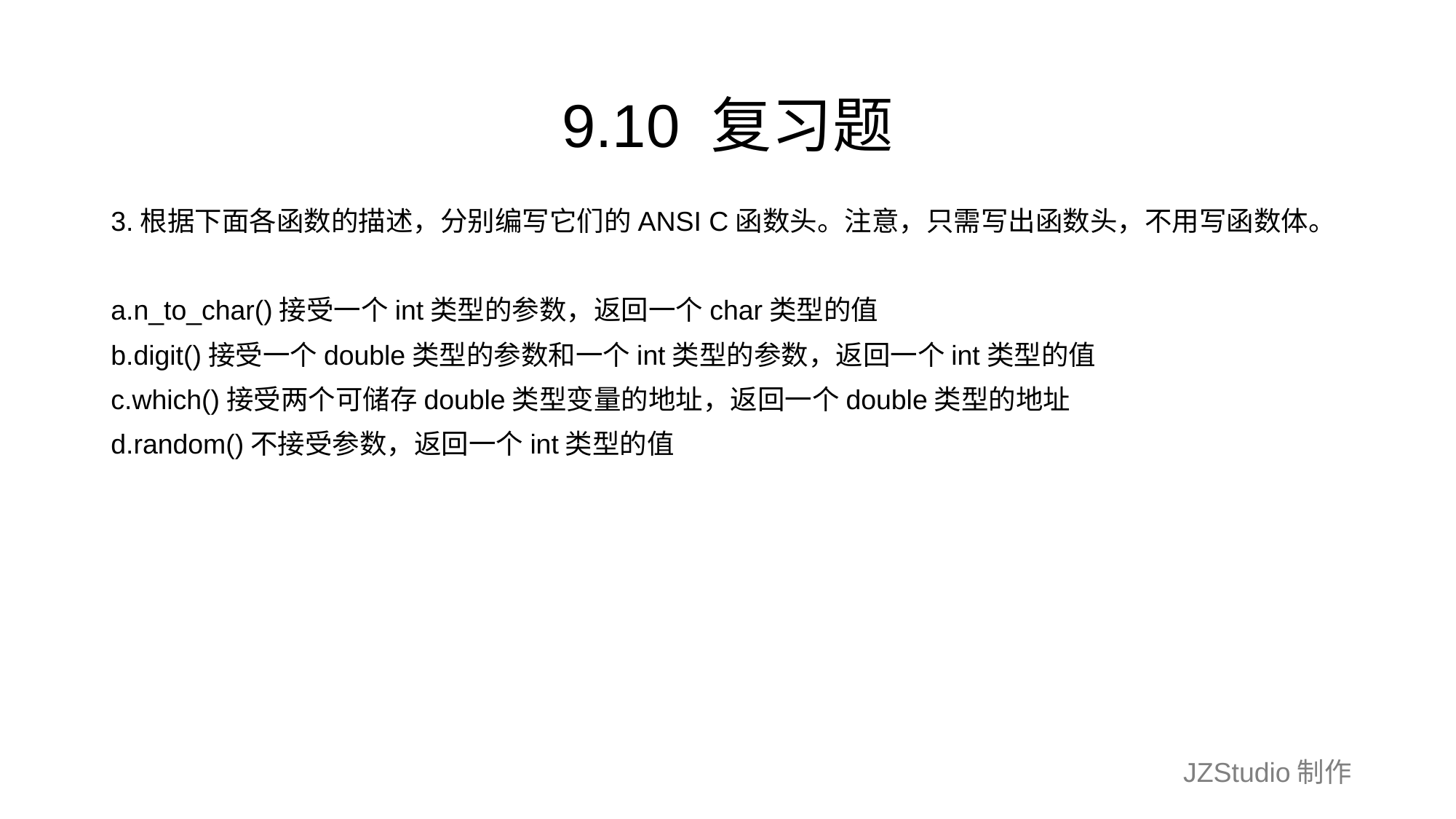

# 9.10 复习题
3.根据下面各函数的描述，分别编写它们的ANSI C函数头。注意，只需写出函数头，不用写函数体。

a.n_to_char()接受一个int类型的参数，返回一个char类型的值
b.digit()接受一个double类型的参数和一个int类型的参数，返回一个int类型的值
c.which()接受两个可储存double类型变量的地址，返回一个double类型的地址
d.random()不接受参数，返回一个int类型的值